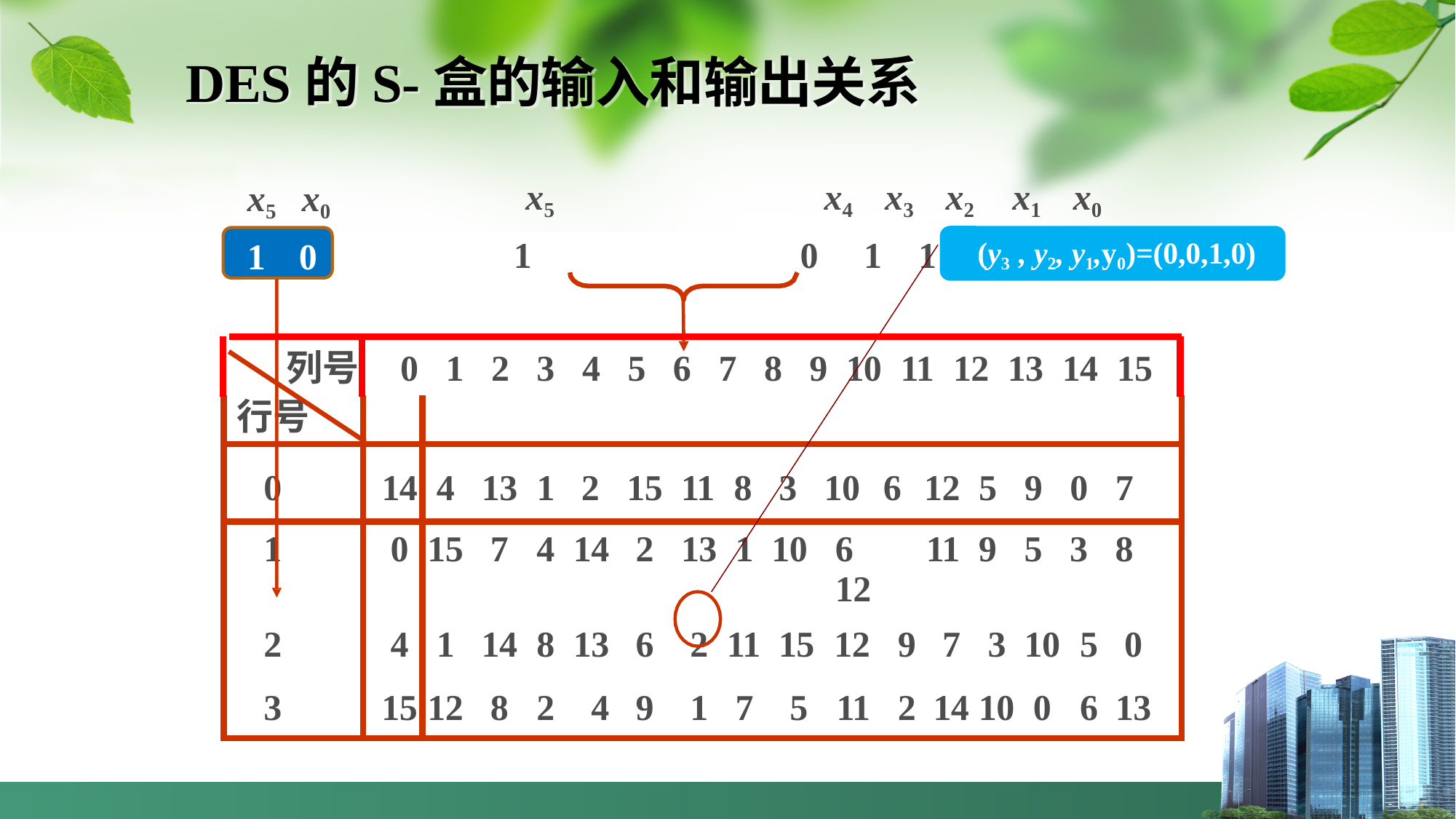

# DES的S-盒的输入和输出关系
x5	x4	x3	x2	x1	x0
1	0	1	1	0	0

列号	0	1	2	3	4	5	6	7	8	9	10	11	12	13	14	15
x5	x0
1	0
(y3 , y2, y1,y0)=(0,0,1,0)

| 行号 |  |  |  |  |  |  |  |  |  |  |  |  |  |  |  |
| --- | --- | --- | --- | --- | --- | --- | --- | --- | --- | --- | --- | --- | --- | --- | --- |
| 0 | 14 | 4 | 13 | 1 | 2 | 15 | 11 | 8 | 3 | 10 6 | 12 | 5 | 9 | 0 | 7 |
| 1 | 0 | 15 | 7 | 4 | 14 | 2 | 13 | 1 | 10 | 6 12 | 11 | 9 | 5 | 3 | 8 |
| 2 | 4 | 1 | 14 | 8 | 13 | 6 | 2 | 11 | 15 | 12 9 | 7 | 3 | 10 | 5 | 0 |
| 3 | 15 | 12 | 8 | 2 | 4 | 9 | 1 | 7 | 5 | 11 2 | 14 | 10 | 0 | 6 | 13 |